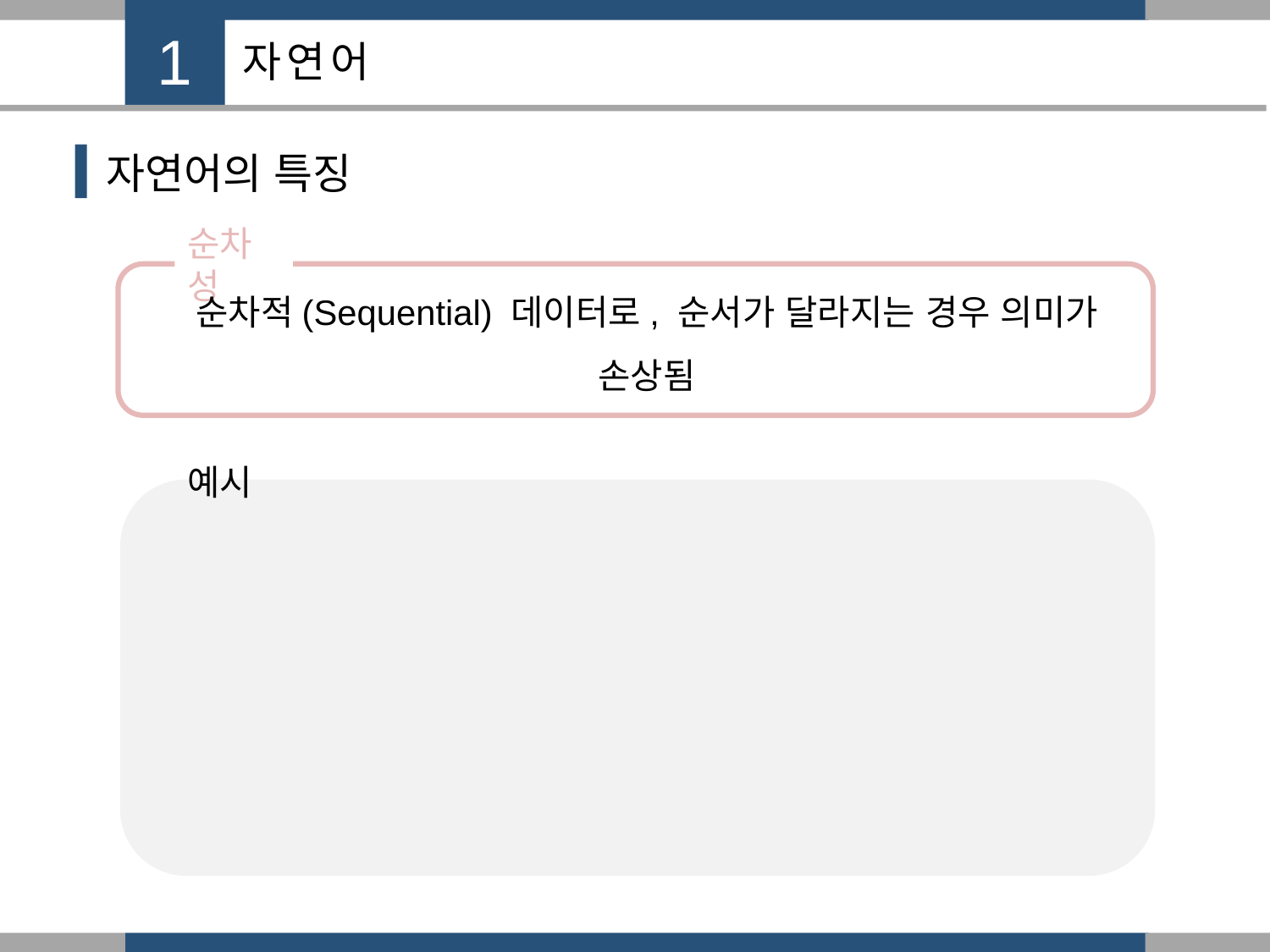

1
자연어

자연어의 특징

순차성

순차적(Sequential) 데이터로, 순서가 달라지는 경우 의미가 손상됨
예시